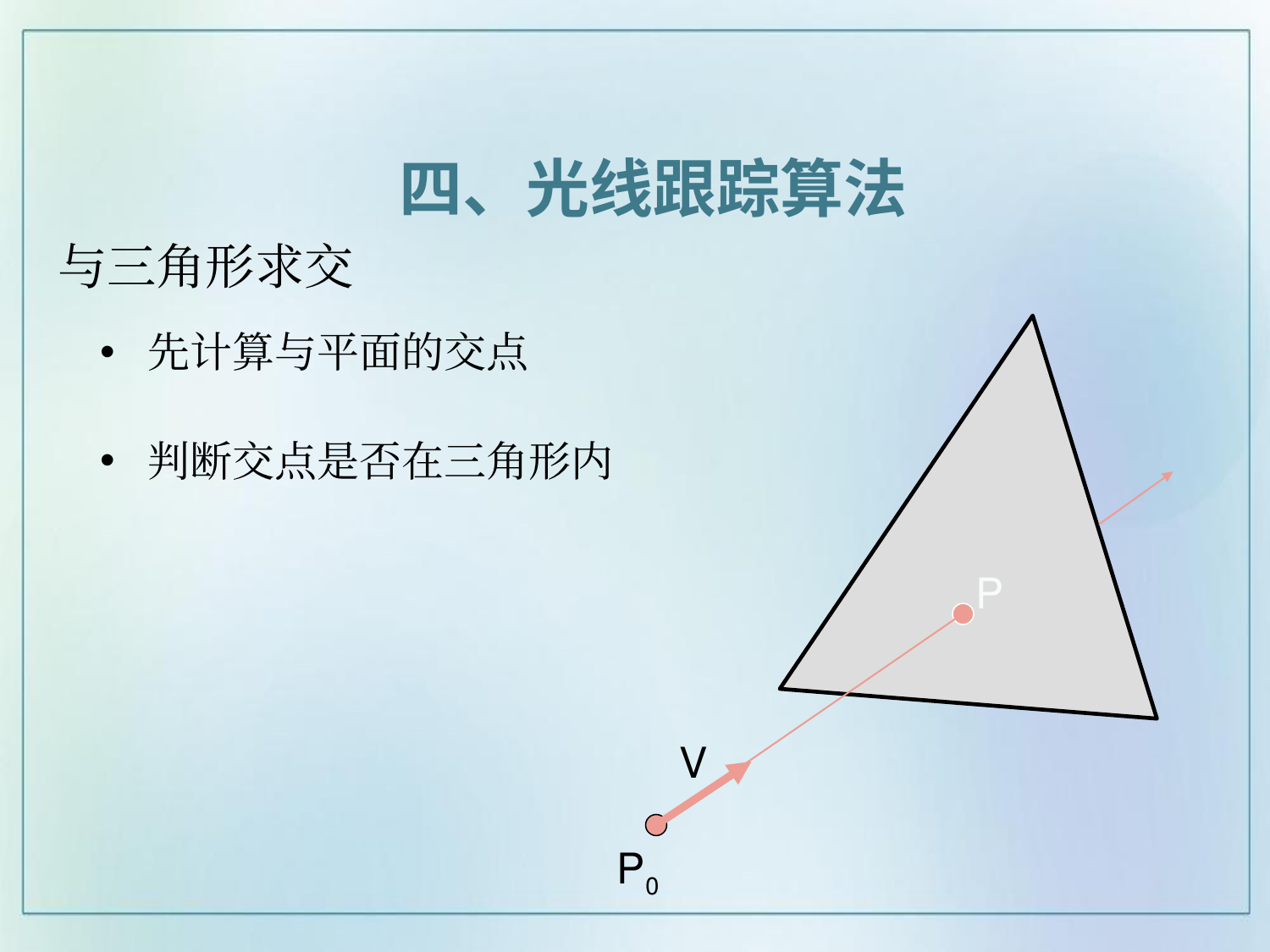

四、光线跟踪算法
# 与三角形求交

先计算与平面的交点
判断交点是否在三角形内

P

V

P0